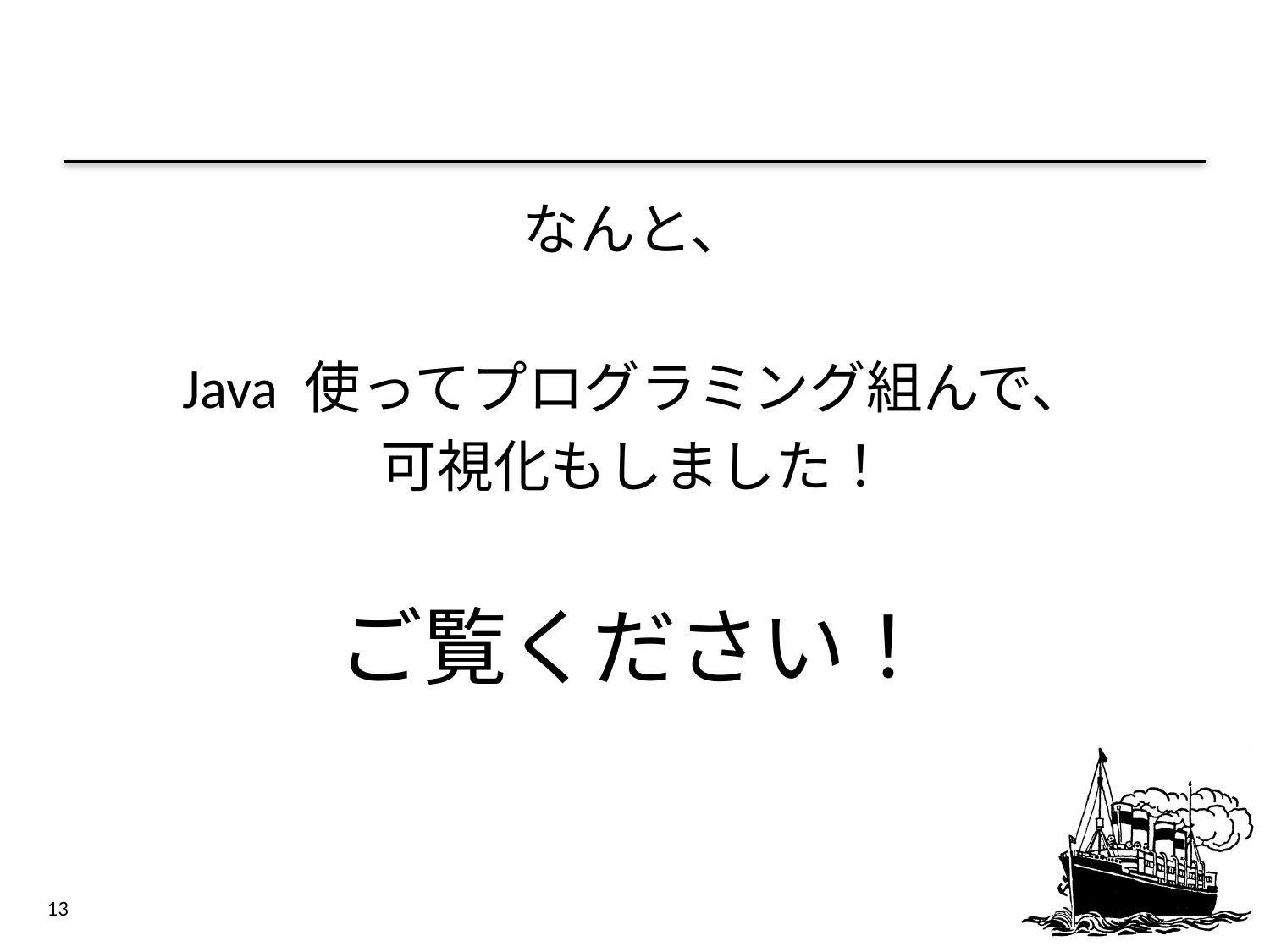

#
なんと、

Java 使ってプログラミング組んで、
可視化もしました！

ご覧ください！
13